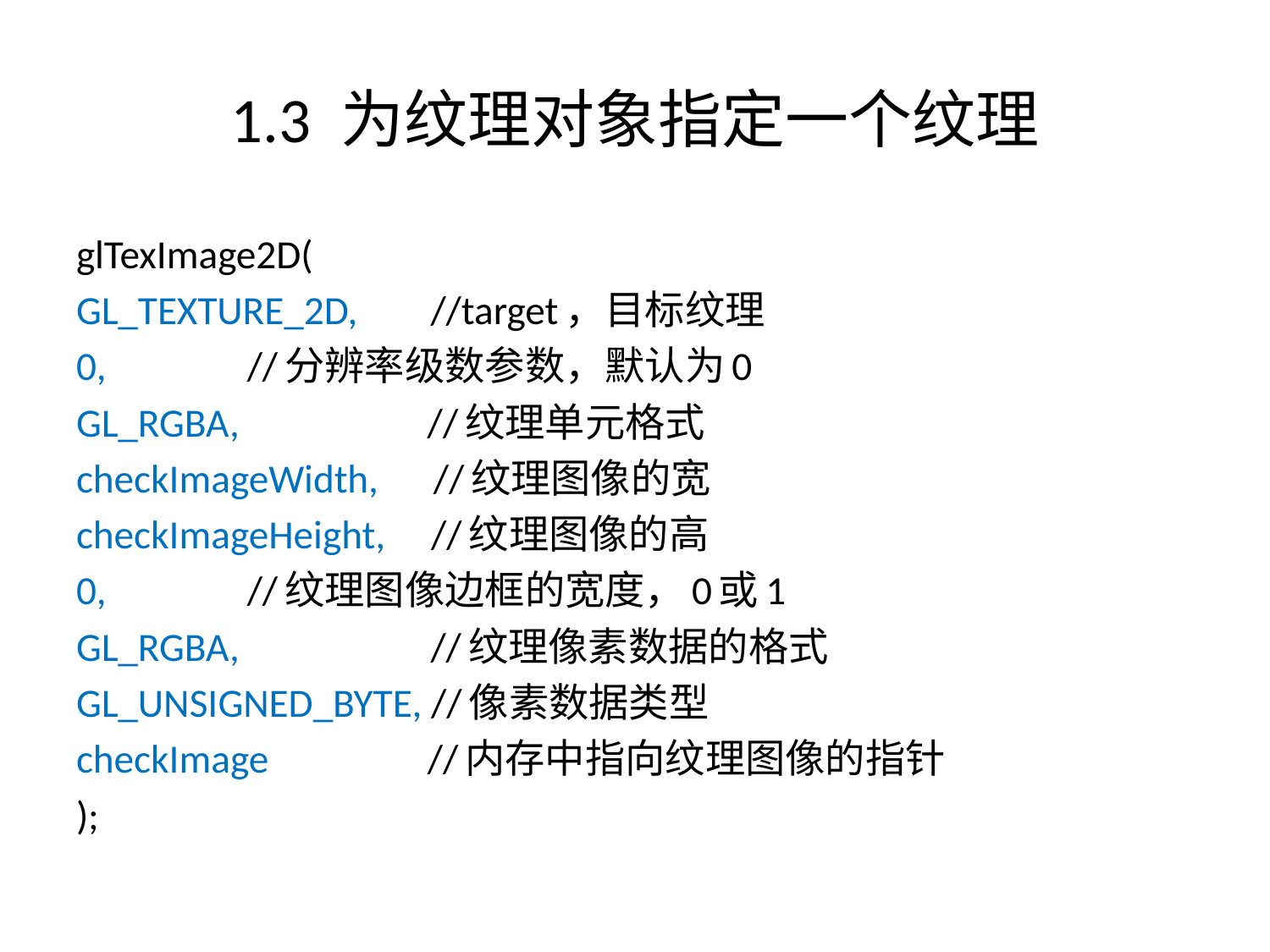

# 1.3 为纹理对象指定一个纹理
glTexImage2D(
GL_TEXTURE_2D,        //target，目标纹理
0, 			              //分辨率级数参数，默认为0
GL_RGBA, 	              //纹理单元格式
checkImageWidth,      //纹理图像的宽
checkImageHeight,     //纹理图像的高
0, 			              //纹理图像边框的宽度，0或1
GL_RGBA,                     //纹理像素数据的格式
GL_UNSIGNED_BYTE, //像素数据类型
checkImage	              //内存中指向纹理图像的指针
);